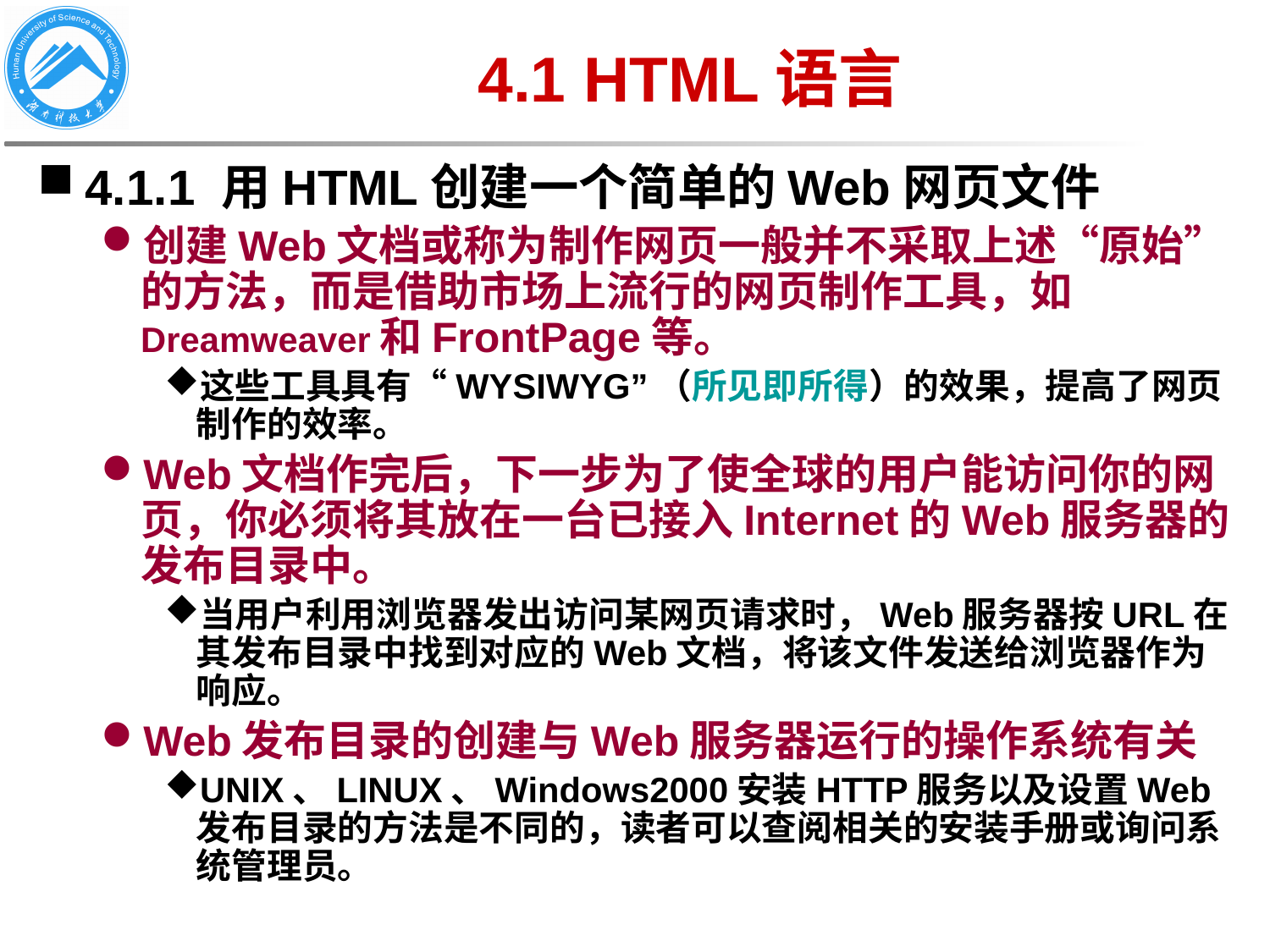

# 4.1 HTML语言
4.1.1 用HTML创建一个简单的Web网页文件
创建Web文档或称为制作网页一般并不采取上述“原始”的方法，而是借助市场上流行的网页制作工具，如Dreamweaver和FrontPage等。
这些工具具有“WYSIWYG”（所见即所得）的效果，提高了网页制作的效率。
Web文档作完后，下一步为了使全球的用户能访问你的网页，你必须将其放在一台已接入Internet的Web服务器的发布目录中。
当用户利用浏览器发出访问某网页请求时，Web服务器按URL在其发布目录中找到对应的Web文档，将该文件发送给浏览器作为响应。
Web发布目录的创建与Web服务器运行的操作系统有关
UNIX、LINUX、Windows2000安装HTTP服务以及设置Web发布目录的方法是不同的，读者可以查阅相关的安装手册或询问系统管理员。